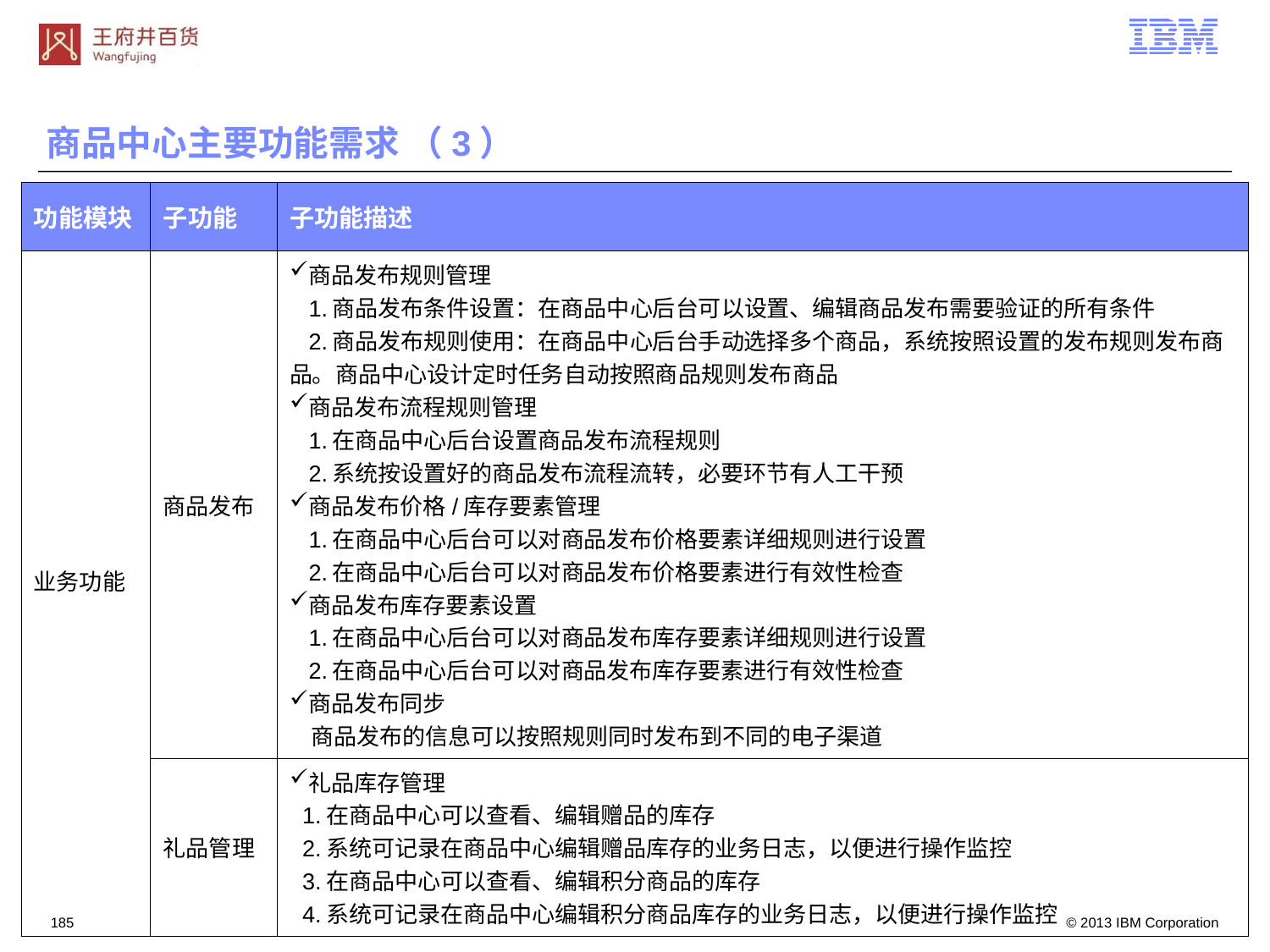

商品中心主要功能需求 （3）
| 功能模块 | 子功能 | 子功能描述 |
| --- | --- | --- |
| 业务功能 | 商品发布 | 商品发布规则管理 1.商品发布条件设置：在商品中心后台可以设置、编辑商品发布需要验证的所有条件 2.商品发布规则使用：在商品中心后台手动选择多个商品，系统按照设置的发布规则发布商品。商品中心设计定时任务自动按照商品规则发布商品 商品发布流程规则管理 1.在商品中心后台设置商品发布流程规则 2.系统按设置好的商品发布流程流转，必要环节有人工干预 商品发布价格/库存要素管理 1.在商品中心后台可以对商品发布价格要素详细规则进行设置 2.在商品中心后台可以对商品发布价格要素进行有效性检查 商品发布库存要素设置 1.在商品中心后台可以对商品发布库存要素详细规则进行设置 2.在商品中心后台可以对商品发布库存要素进行有效性检查 商品发布同步 商品发布的信息可以按照规则同时发布到不同的电子渠道 |
|  | 礼品管理 | 礼品库存管理 1.在商品中心可以查看、编辑赠品的库存 2.系统可记录在商品中心编辑赠品库存的业务日志，以便进行操作监控 3.在商品中心可以查看、编辑积分商品的库存 4.系统可记录在商品中心编辑积分商品库存的业务日志，以便进行操作监控 |
185